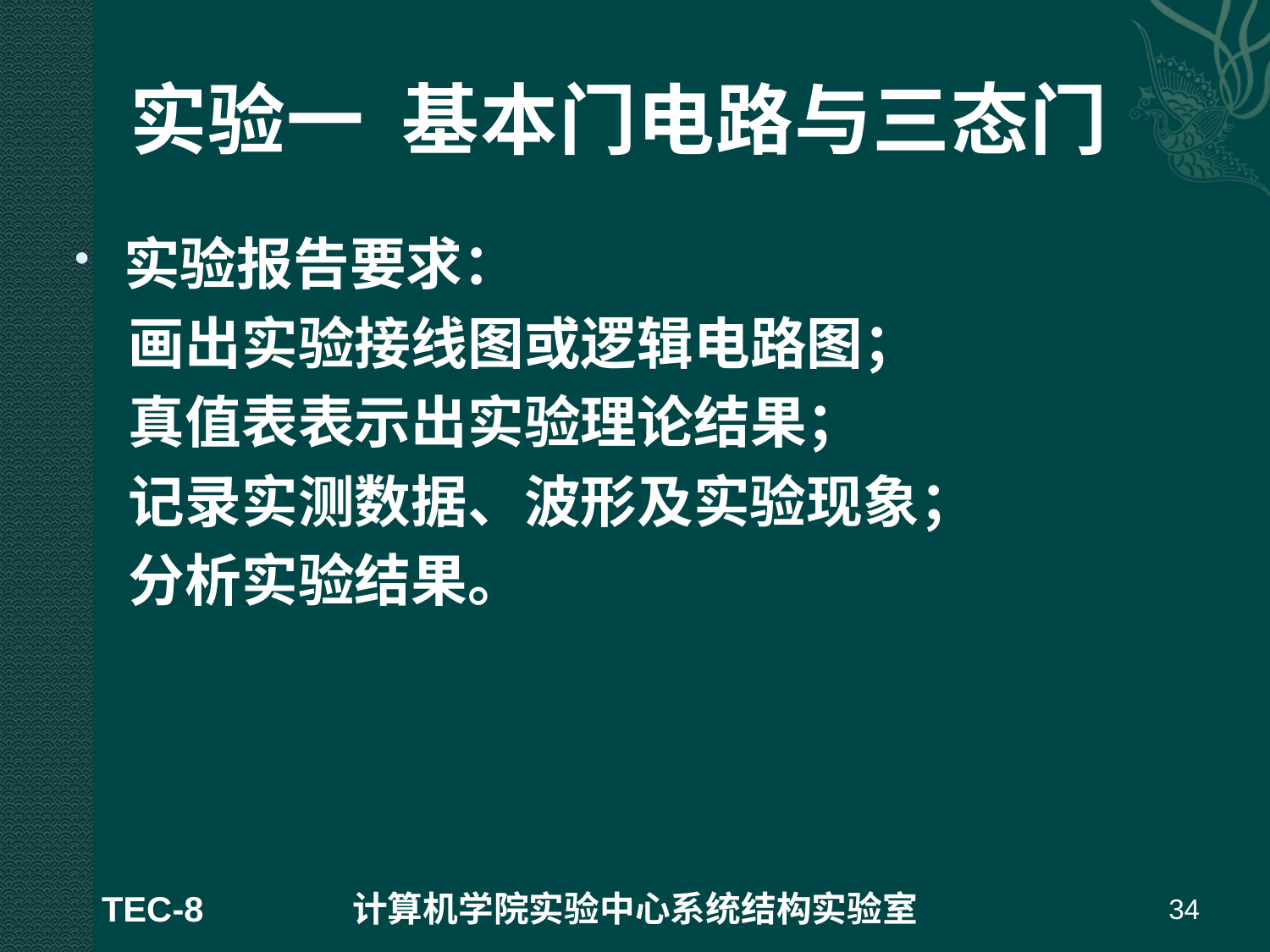

# 实验一  基本门电路与三态门
实验报告要求：
   画出实验接线图或逻辑电路图；
   真值表表示出实验理论结果；
   记录实测数据、波形及实验现象；
   分析实验结果。
TEC-8
计算机学院实验中心系统结构实验室
34